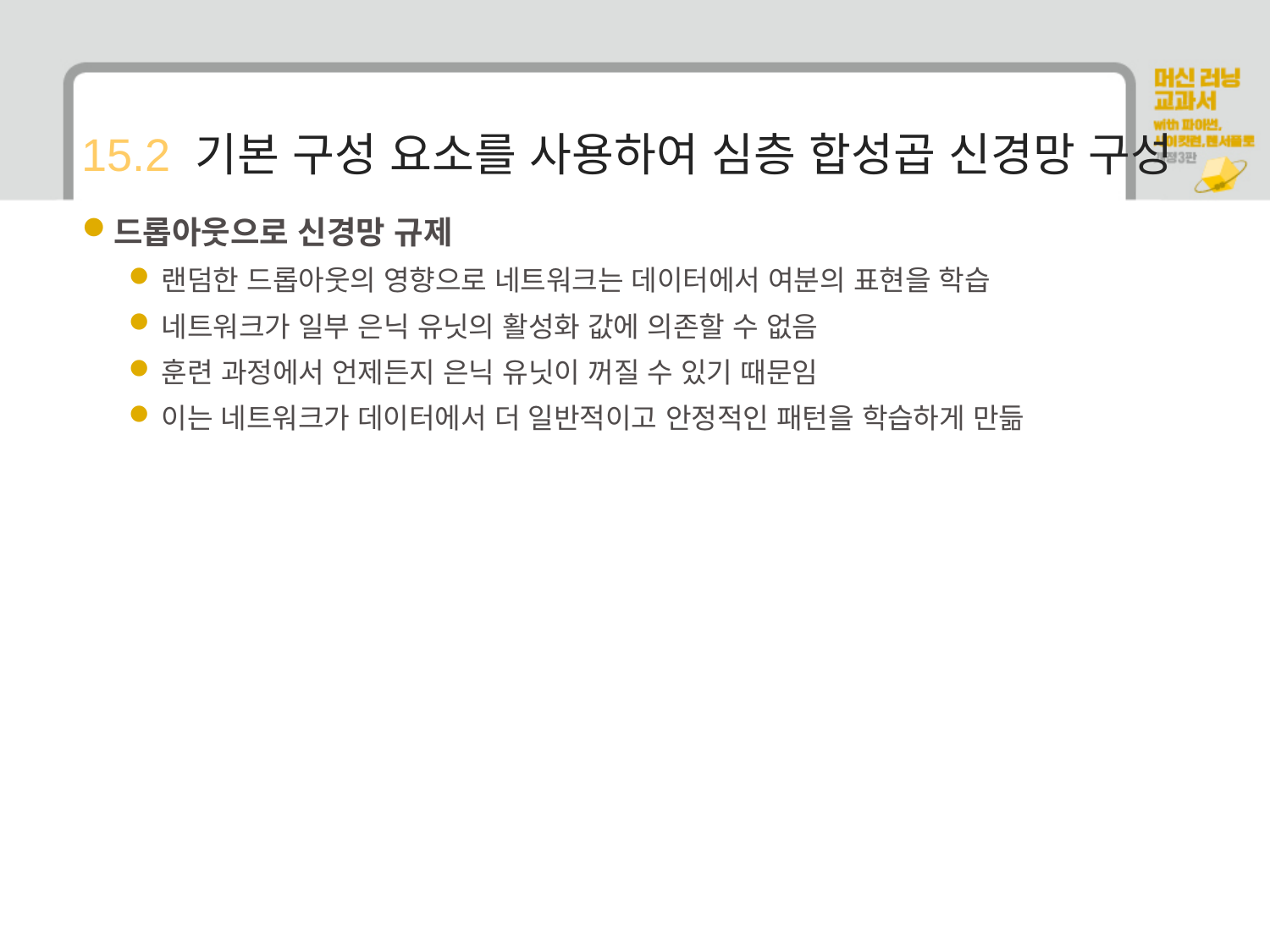

# 15.2 기본 구성 요소를 사용하여 심층 합성곱 신경망 구성
드롭아웃으로 신경망 규제
랜덤한 드롭아웃의 영향으로 네트워크는 데이터에서 여분의 표현을 학습
네트워크가 일부 은닉 유닛의 활성화 값에 의존할 수 없음
훈련 과정에서 언제든지 은닉 유닛이 꺼질 수 있기 때문임
이는 네트워크가 데이터에서 더 일반적이고 안정적인 패턴을 학습하게 만듦